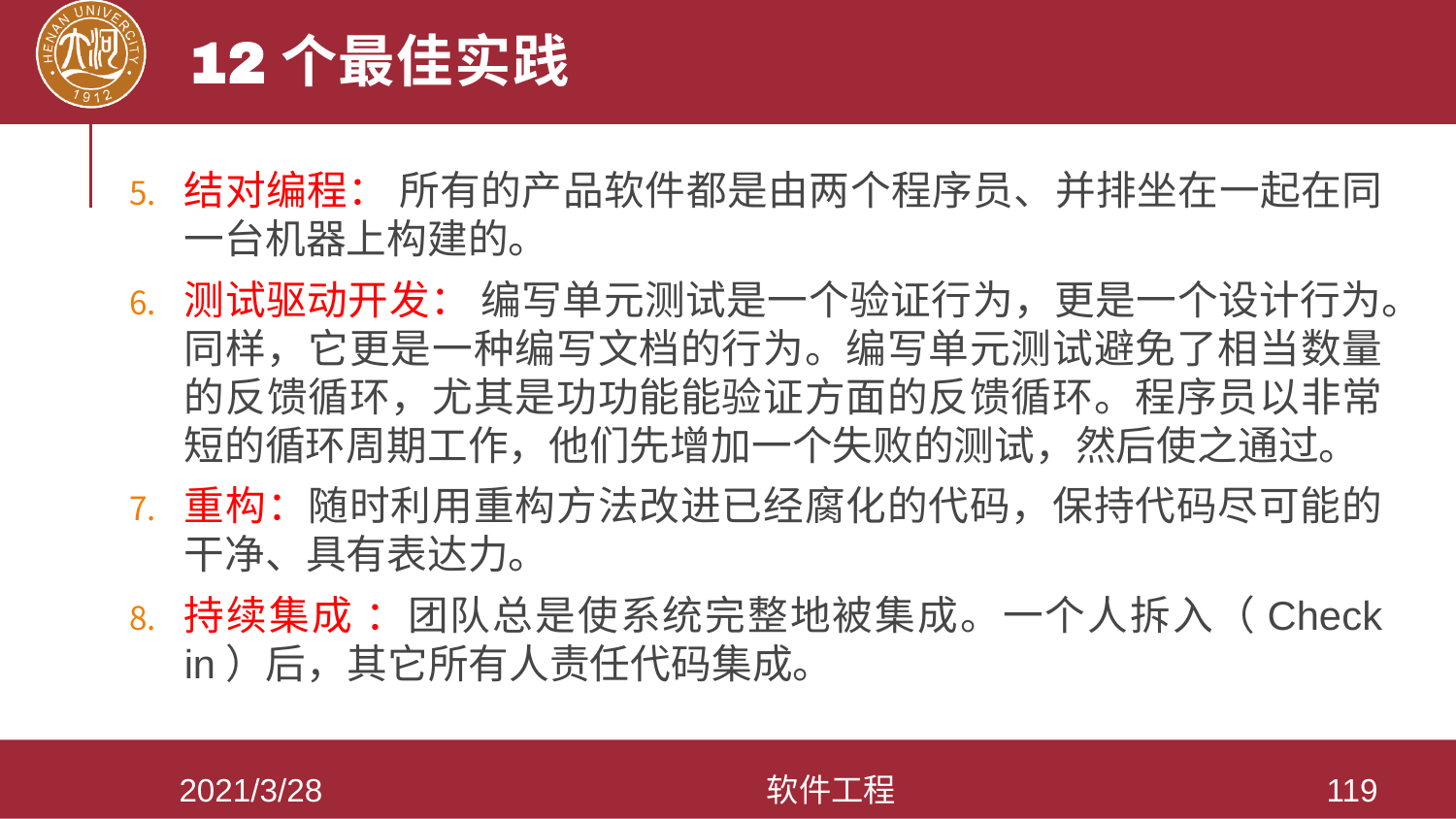

# 12个最佳实践
结对编程： 所有的产品软件都是由两个程序员、并排坐在一起在同一台机器上构建的。
测试驱动开发： 编写单元测试是一个验证行为，更是一个设计行为。同样，它更是一种编写文档的行为。编写单元测试避免了相当数量的反馈循环，尤其是功功能能验证方面的反馈循环。程序员以非常短的循环周期工作，他们先增加一个失败的测试，然后使之通过。
重构：随时利用重构方法改进已经腐化的代码，保持代码尽可能的干净、具有表达力。
持续集成 ：团队总是使系统完整地被集成。一个人拆入（Check in）后，其它所有人责任代码集成。
2021/3/28
软件工程
119